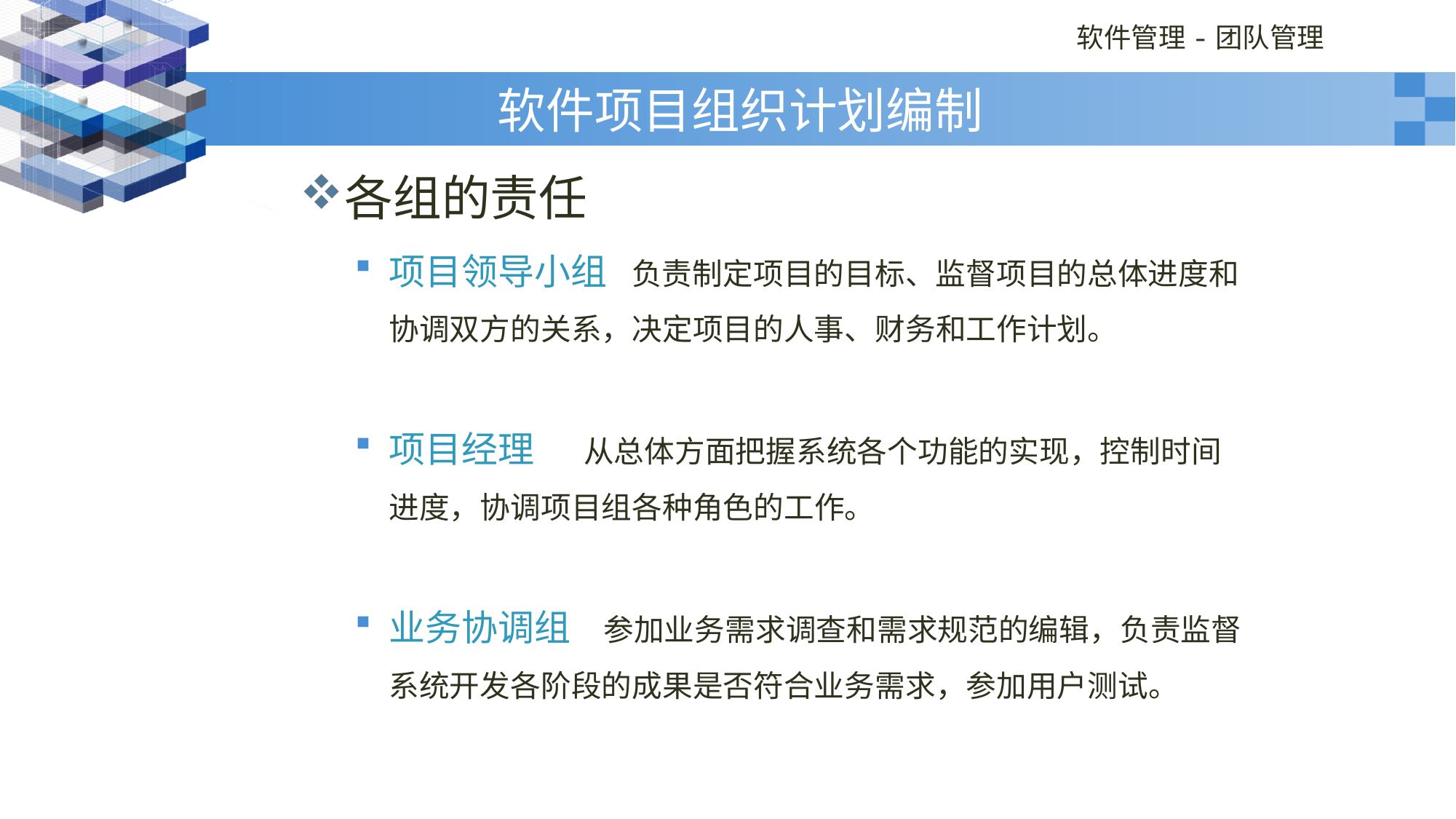

# 软件项目组织计划编制
各组的责任
项目领导小组   负责制定项目的目标、监督项目的总体进度和协调双方的关系，决定项目的人事、财务和工作计划。

项目经理      从总体方面把握系统各个功能的实现，控制时间进度，协调项目组各种角色的工作。

业务协调组    参加业务需求调查和需求规范的编辑，负责监督系统开发各阶段的成果是否符合业务需求，参加用户测试。